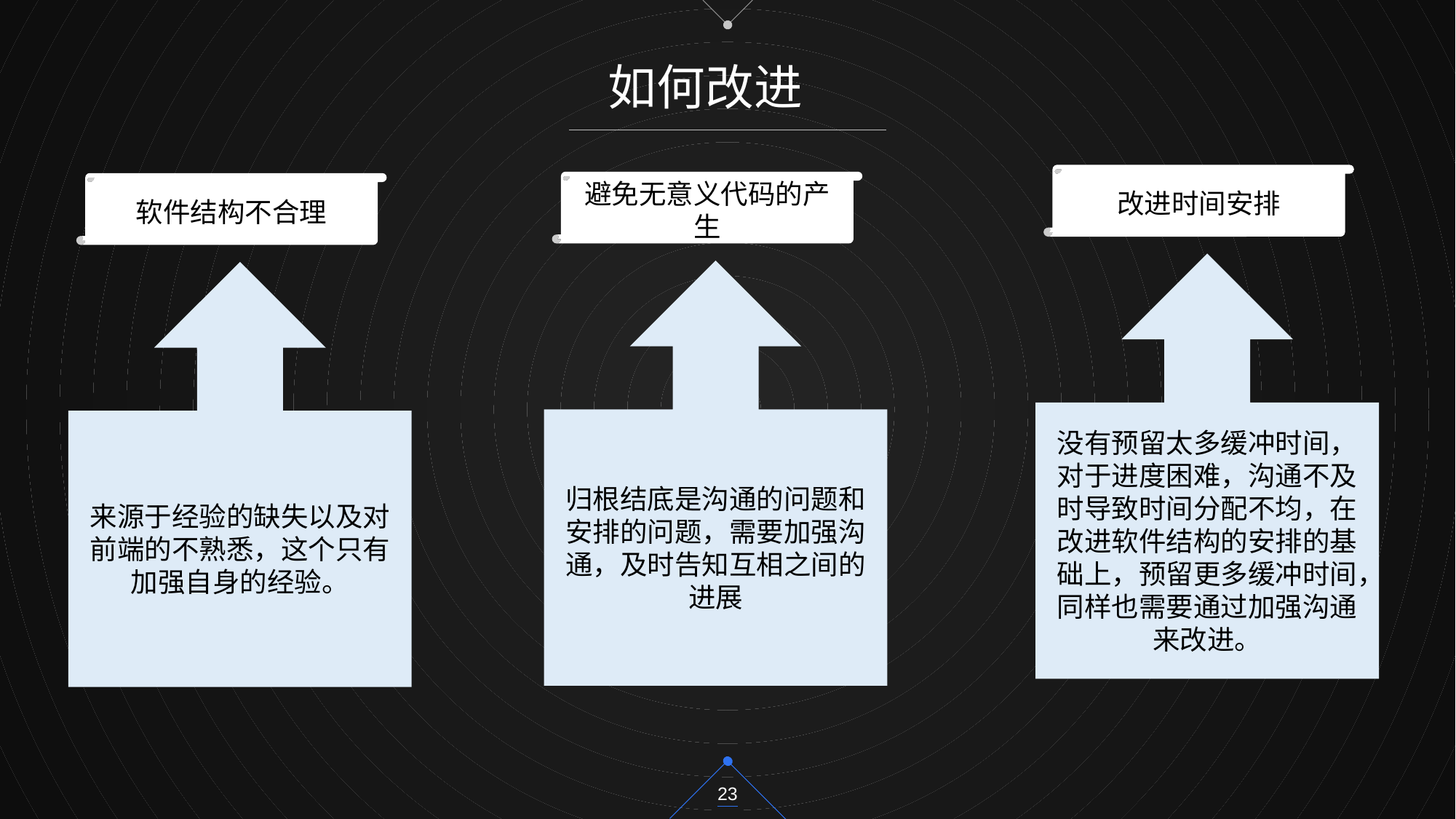

如何改进
改进时间安排
避免无意义代码的产生
软件结构不合理
没有预留太多缓冲时间，对于进度困难，沟通不及时导致时间分配不均，在改进软件结构的安排的基础上，预留更多缓冲时间，同样也需要通过加强沟通来改进。
归根结底是沟通的问题和安排的问题，需要加强沟通，及时告知互相之间的进展
来源于经验的缺失以及对前端的不熟悉，这个只有加强自身的经验。
23